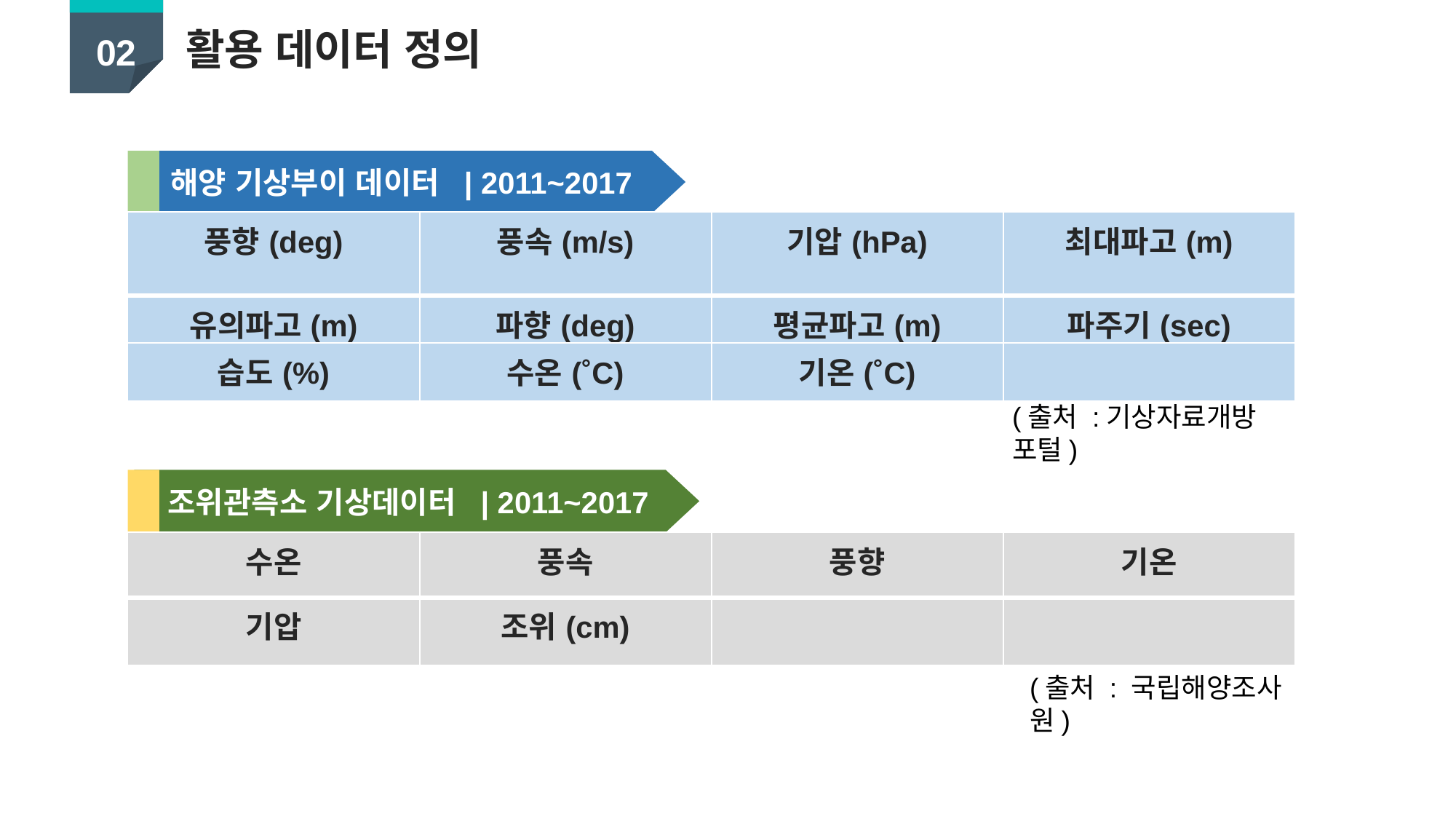

02

활용 데이터 정의
해양 기상부이 데이터  | 2011~2017

| 풍향(deg) | 풍속(m/s) | 기압(hPa) | 최대파고(m) |
| --- | --- | --- | --- |
| 유의파고(m) | 파향(deg) | 평균파고(m) | 파주기(sec) |
| 습도(%) | 수온(˚C) | 기온(˚C) |  |
(출처 :기상자료개방 포털)
조위관측소 기상데이터  | 2011~2017

| 수온 | 풍속 | 풍향 | 기온 |
| --- | --- | --- | --- |
| 기압 | 조위(cm) |  |  |
(출처 : 국립해양조사원)